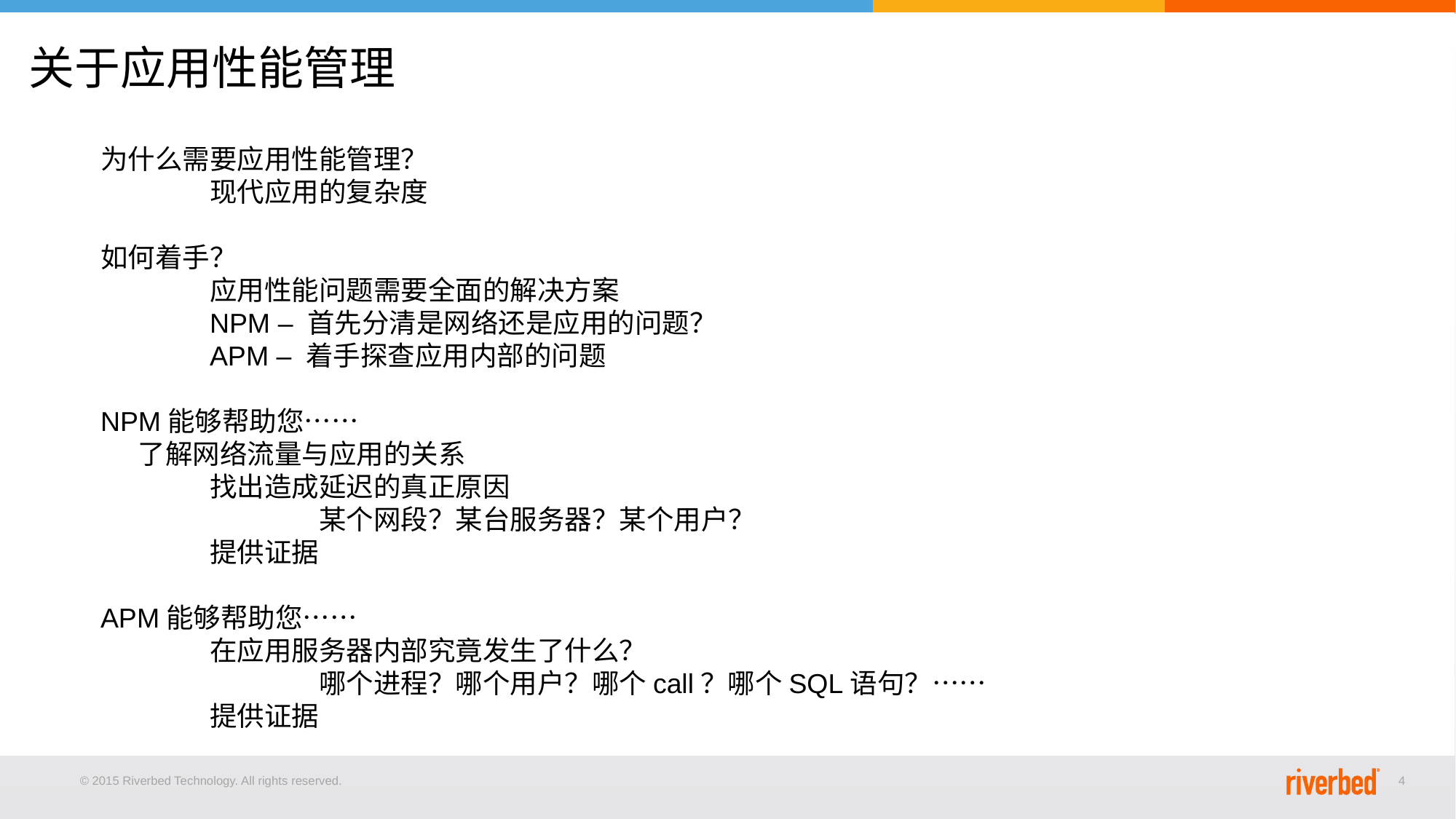

# 关于应用性能管理
为什么需要应用性能管理？
	现代应用的复杂度

如何着手？
	应用性能问题需要全面的解决方案
	NPM – 首先分清是网络还是应用的问题？
	APM – 着手探查应用内部的问题

NPM能够帮助您……
     了解网络流量与应用的关系
	找出造成延迟的真正原因
		某个网段？某台服务器？某个用户？
	提供证据

APM能够帮助您……
	在应用服务器内部究竟发生了什么？
		哪个进程？哪个用户？哪个call？哪个SQL语句？……
	提供证据